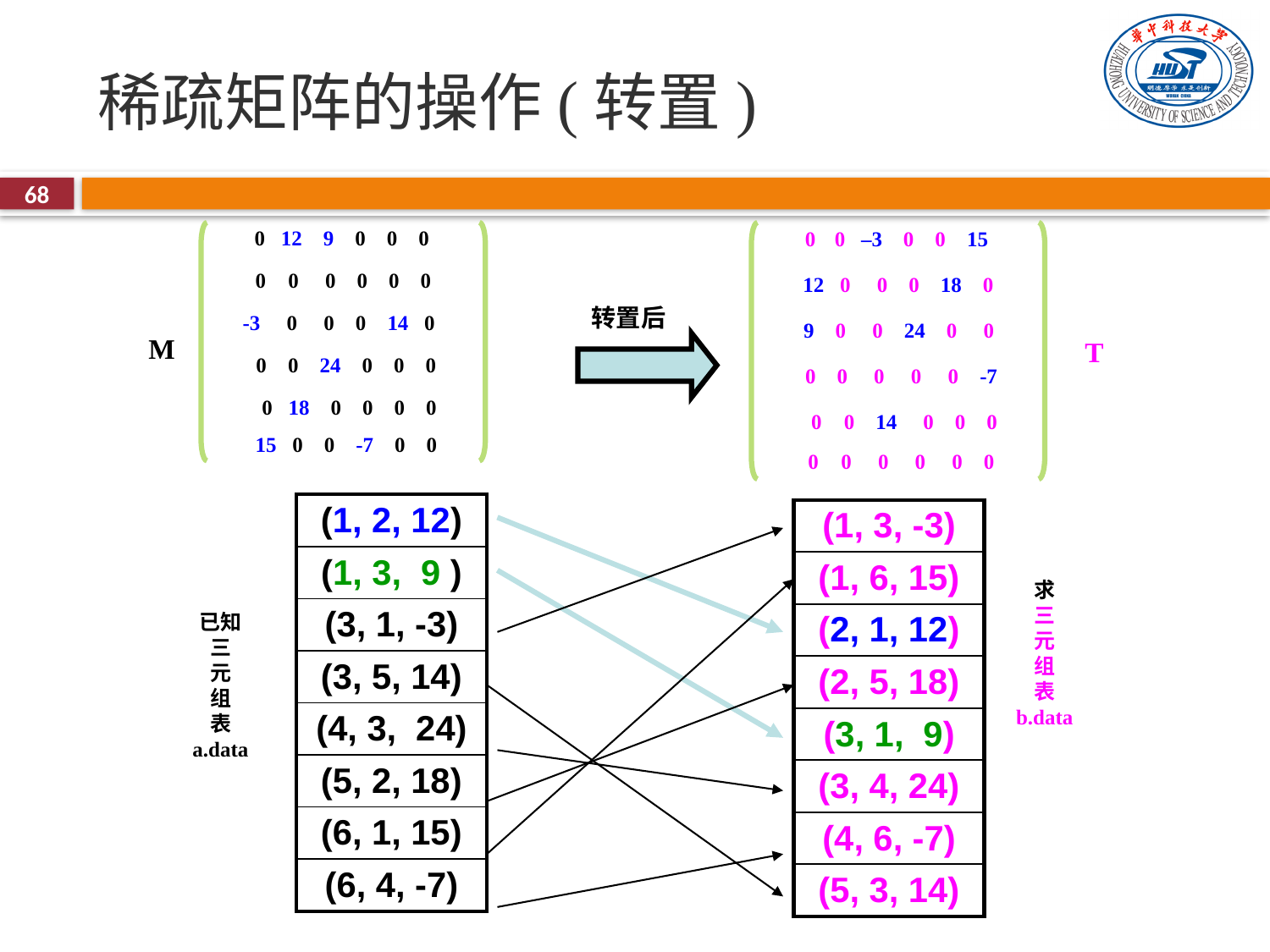

# 稀疏矩阵的操作(转置)
68

0     12    9    0    0    0

0       0     0    0    0    0
-3     0     0    0    14   0
0      0    24    0    0    0
0     18    0    0    0    0
15     0    0    -7    0    0

0    0   –3    0    0    15

12     0     0    0    18    0
  9    0     0    24    0     0
0      0     0     0     0    -7
0       0    14     0    0    0
0       0     0     0     0    0
转置后

M
T
| (1, 2, 12) |
| --- |
| (1, 3, 9 ) |
| (3, 1, -3) |
| (3, 5, 14) |
| (4, 3, 24) |
| (5, 2, 18) |
| (6, 1, 15) |
| (6, 4, -7) |
| (1, 3, -3) |
| --- |
| (1, 6, 15) |
| (2, 1, 12) |
| (2, 5, 18) |
| (3, 1, 9) |
| (3, 4, 24) |
| (4, 6, -7) |
| (5, 3, 14) |

求
三
元
组
表
b.data
已知
三
元
组
表
a.data